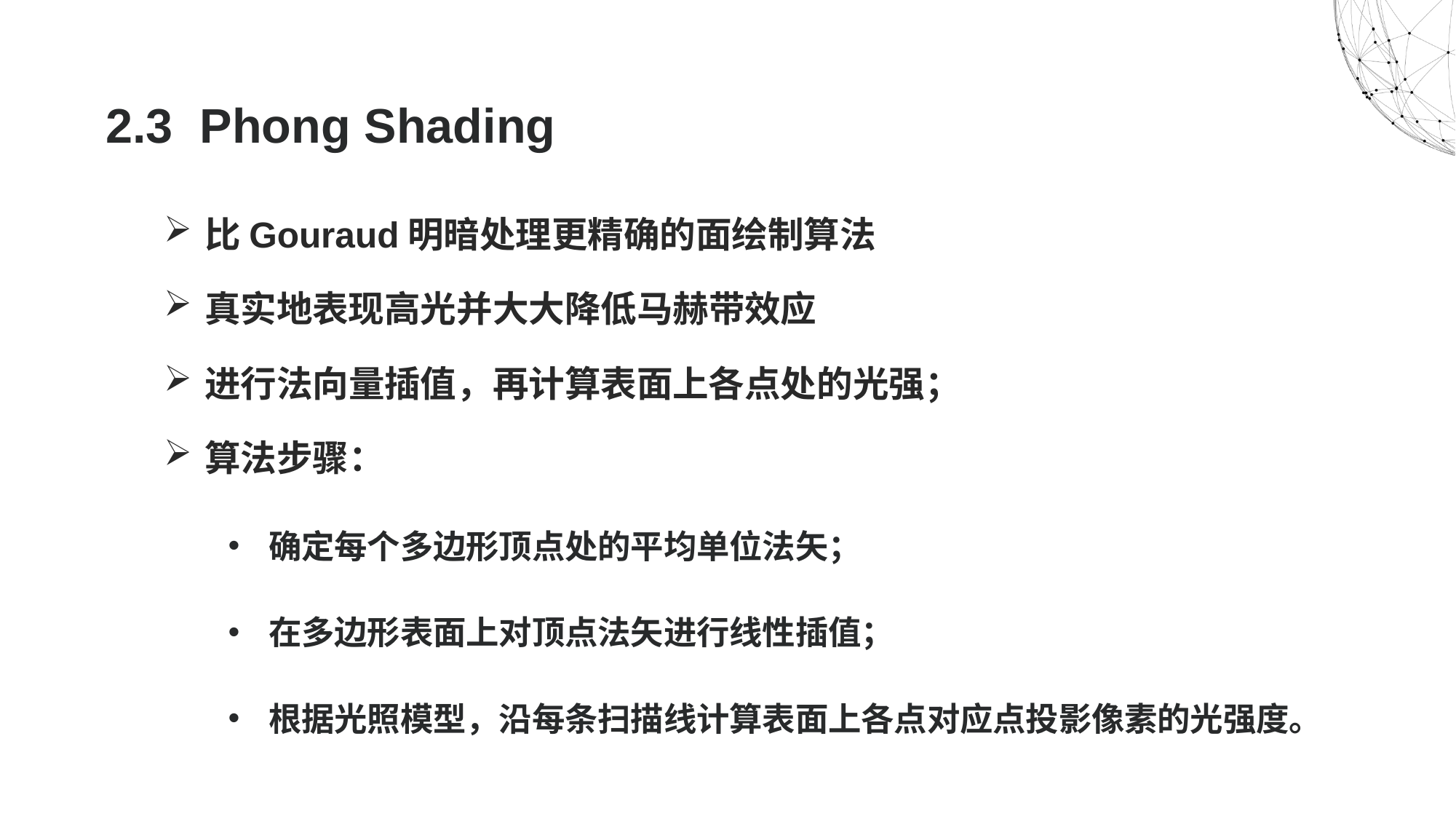

# 2.3  Phong Shading
比Gouraud明暗处理更精确的面绘制算法
真实地表现高光并大大降低马赫带效应
进行法向量插值，再计算表面上各点处的光强；
算法步骤：
确定每个多边形顶点处的平均单位法矢；
在多边形表面上对顶点法矢进行线性插值；
根据光照模型，沿每条扫描线计算表面上各点对应点投影像素的光强度。

需要马赫带效应的图示